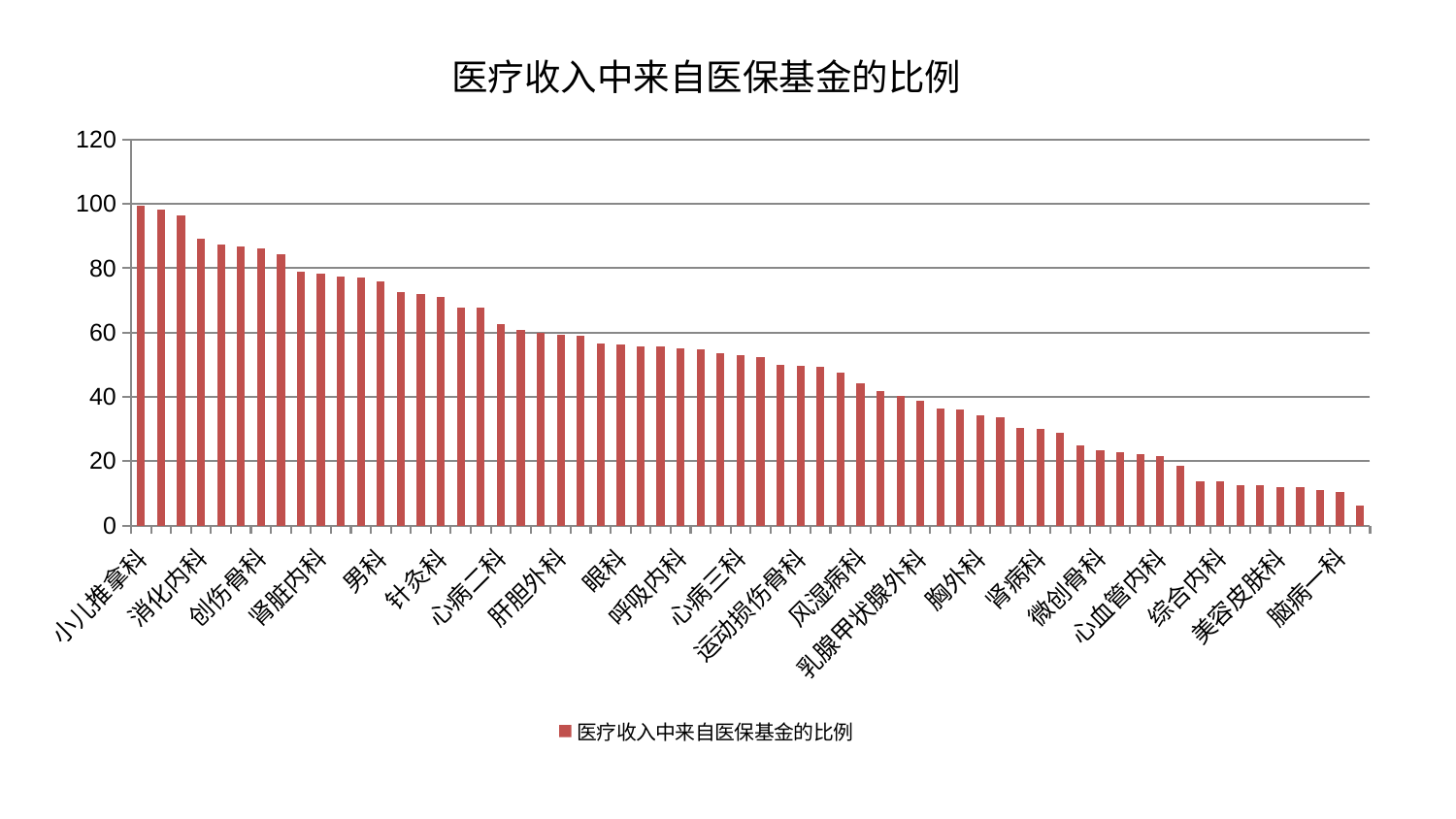

### Chart: 医疗收入中来自医保基金的比例

| Category | 医疗收入中来自医保基金的比例 |
|---|---|
| 小儿推拿科 | 99.3741087020832 |
| 脊柱骨科 | 98.24601089747418 |
| 产科 | 96.41982372301614 |
| 消化内科 | 89.31302837425379 |
| 东区重症医学科 | 87.32380701420743 |
| 脾胃科消化科合并 | 86.85024517846635 |
| 创伤骨科 | 86.14362019099111 |
| 皮肤科 | 84.27115196968788 |
| 身心医学科 | 78.83963079953706 |
| 肾脏内科 | 78.27955133805983 |
| 治未病中心 | 77.33342316853403 |
| 脑病二科 | 77.07179650683025 |
| 男科 | 75.91893786378003 |
| 肝病科 | 72.63032966064759 |
| 老年医学科 | 71.83399759738866 |
| 针灸科 | 71.1331218262393 |
| 西区重症医学科 | 67.77604829461774 |
| 脑病三科 | 67.63407221612798 |
| 心病二科 | 62.6017826524905 |
| 神经内科 | 60.91798286082963 |
| 骨科 | 59.96886011772942 |
| 肝胆外科 | 59.38409864527634 |
| 脾胃病科 | 58.868290556437806 |
| 普通外科 | 56.45568971756902 |
| 眼科 | 56.27542509723813 |
| 心病一科 | 55.74829646962955 |
| 心病四科 | 55.636519566124434 |
| 呼吸内科 | 54.94077976362046 |
| 神经外科 | 54.740073766728294 |
| 周围血管科 | 53.45237824105047 |
| 心病三科 | 52.896892622204206 |
| 妇二科 | 52.23546079751018 |
| 中医外治中心 | 49.92837307292495 |
| 运动损伤骨科 | 49.52657407954886 |
| 妇科 | 49.212447553994565 |
| 血液科 | 47.42881091723265 |
| 风湿病科 | 44.16673524354302 |
| 重症医学科 | 41.68054738570368 |
| 东区肾病科 | 40.242332295481376 |
| 乳腺甲状腺外科 | 38.802906397637415 |
| 内分泌科 | 36.21285196906465 |
| 小儿骨科 | 36.06495353996453 |
| 胸外科 | 34.145544027200934 |
| 耳鼻喉科 | 33.62510140371033 |
| 泌尿外科 | 30.224134733513843 |
| 肾病科 | 30.14738011336986 |
| 康复科 | 28.68711754310771 |
| 中医经典科 | 24.859084298730494 |
| 微创骨科 | 23.25827566443701 |
| 关节骨科 | 22.67193080487353 |
| 口腔科 | 22.189439630129115 |
| 心血管内科 | 21.696267676663727 |
| 显微骨科 | 18.515844016462466 |
| 推拿科 | 13.766250392151447 |
| 综合内科 | 13.676338050273461 |
| 儿科 | 12.57438675665108 |
| 肿瘤内科 | 12.53198427326172 |
| 美容皮肤科 | 11.979668835408042 |
| 医院 | 11.793497414397924 |
| 肛肠科 | 10.928303623830216 |
| 脑病一科 | 10.4268164141601 |
| 妇科妇二科合并 | 6.068899740580047 |
93